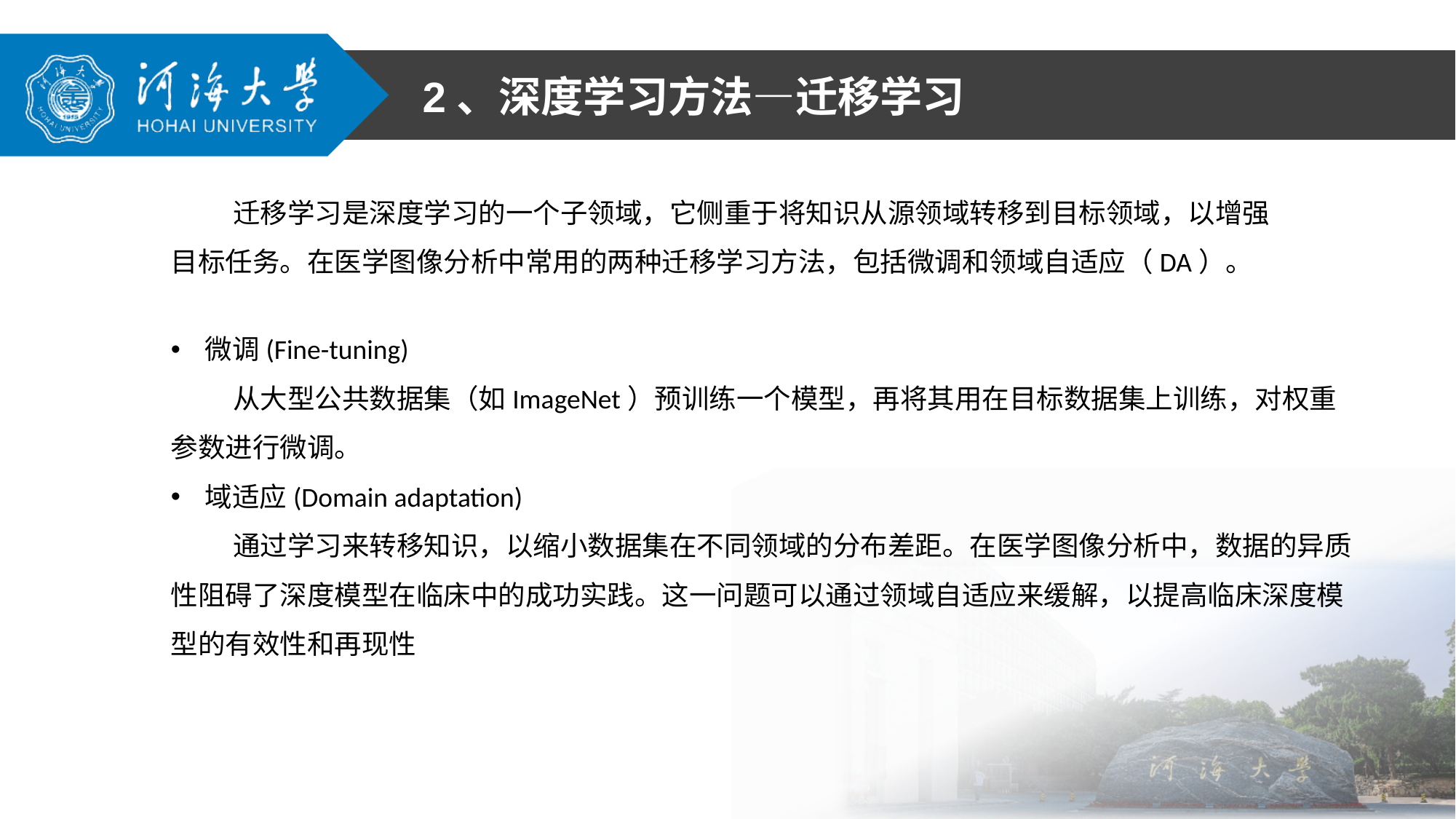

2、深度学习方法—迁移学习
         迁移学习是深度学习的一个子领域，它侧重于将知识从源领域转移到目标领域，以增强目标任务。在医学图像分析中常用的两种迁移学习方法，包括微调和领域自适应（DA）。
微调(Fine-tuning)
         从大型公共数据集（如ImageNet）预训练一个模型，再将其用在目标数据集上训练，对权重参数进行微调。
域适应(Domain adaptation)
         通过学习来转移知识，以缩小数据集在不同领域的分布差距。在医学图像分析中，数据的异质性阻碍了深度模型在临床中的成功实践。这一问题可以通过领域自适应来缓解，以提高临床深度模型的有效性和再现性